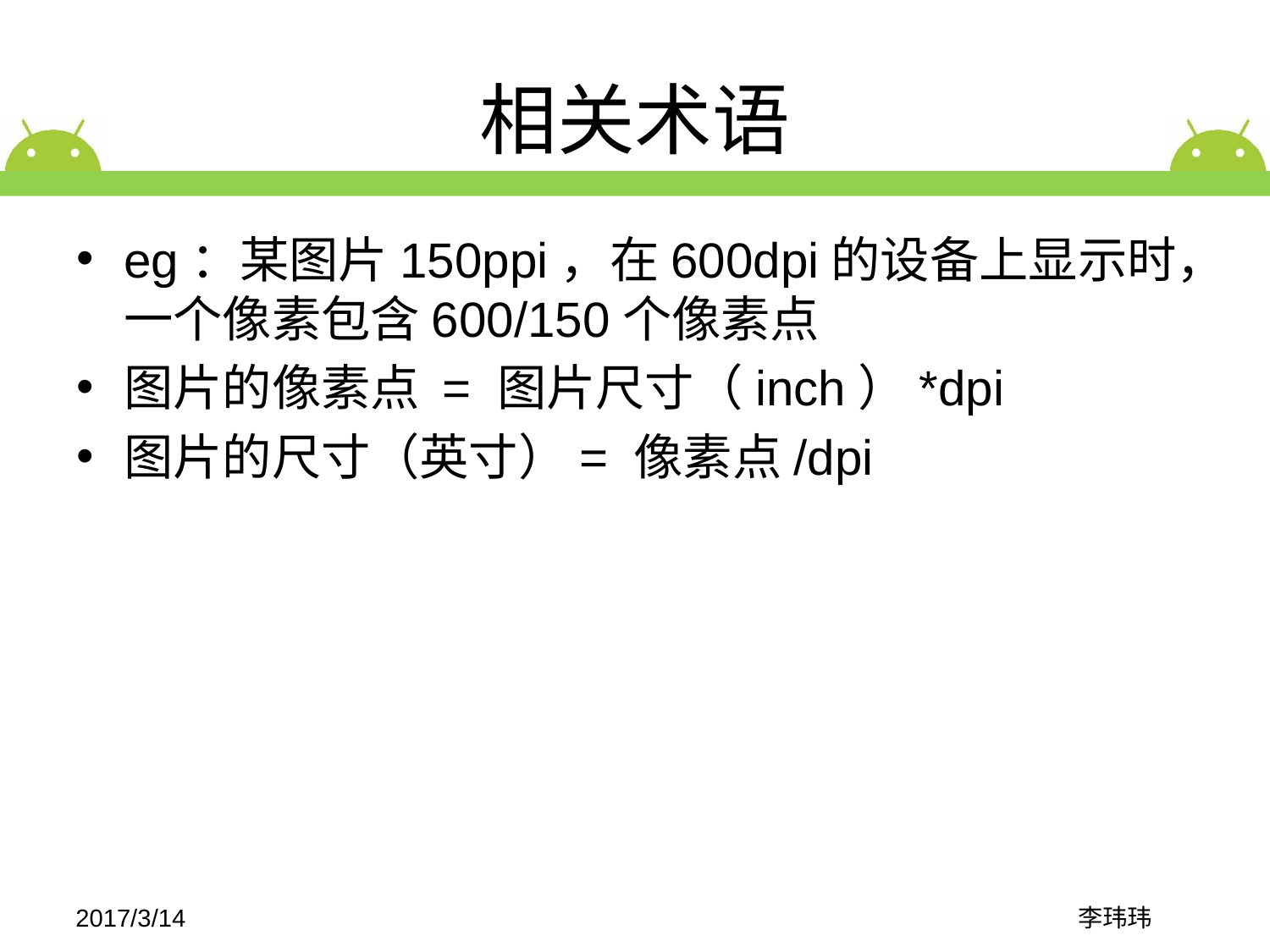

# 相关术语
eg：某图片150ppi，在600dpi的设备上显示时，一个像素包含600/150个像素点
图片的像素点 = 图片尺寸（inch）*dpi
图片的尺寸（英寸）= 像素点/dpi